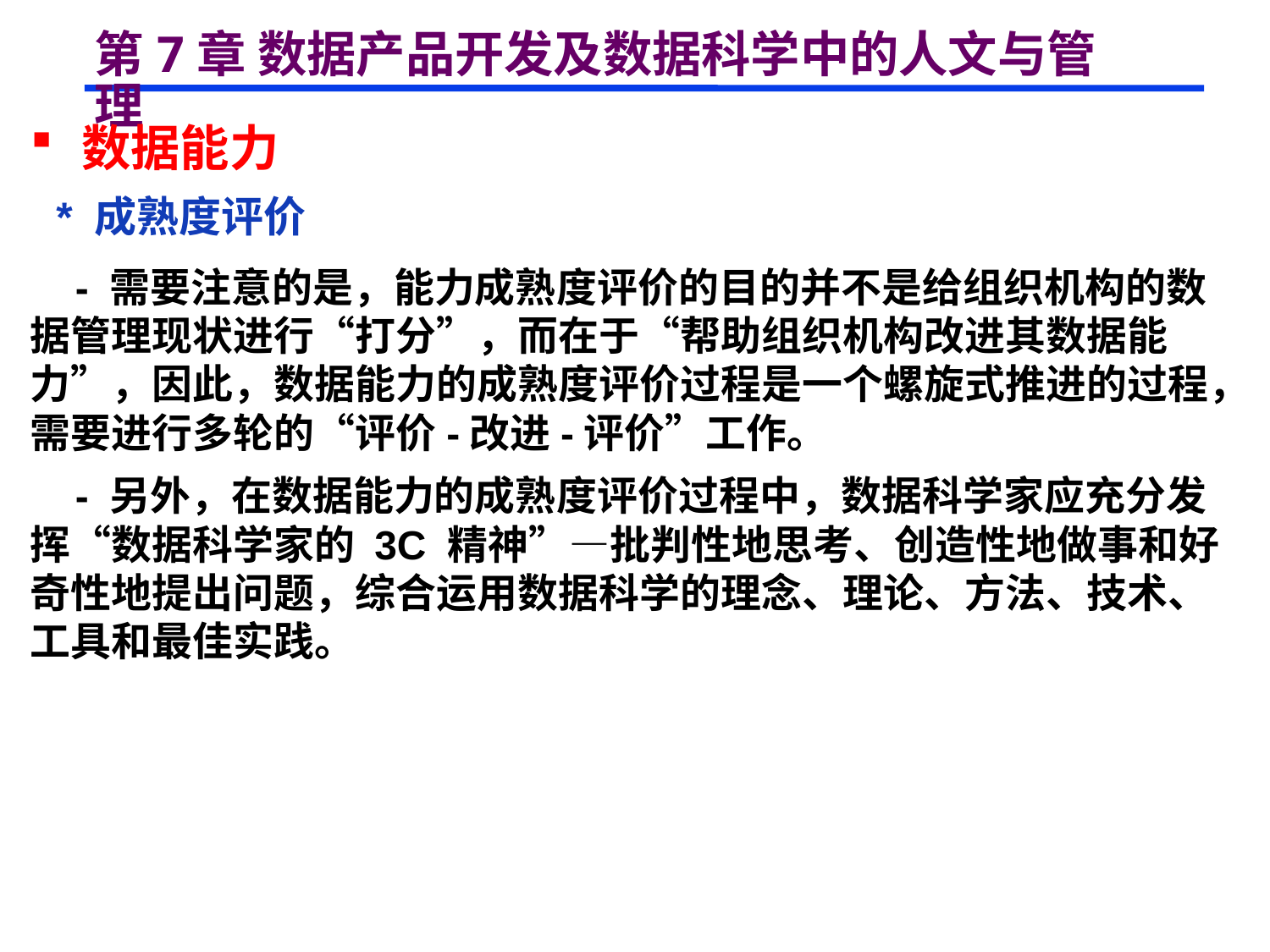

# 第7章 数据产品开发及数据科学中的人文与管理
 数据能力
  * 成熟度评价
    - 需要注意的是，能力成熟度评价的目的并不是给组织机构的数据管理现状进行“打分”，而在于“帮助组织机构改进其数据能力”，因此，数据能力的成熟度评价过程是一个螺旋式推进的过程，需要进行多轮的“评价-改进-评价”工作。
    - 另外，在数据能力的成熟度评价过程中，数据科学家应充分发挥“数据科学家的 3C 精神”—批判性地思考、创造性地做事和好奇性地提出问题，综合运用数据科学的理念、理论、方法、技术、工具和最佳实践。